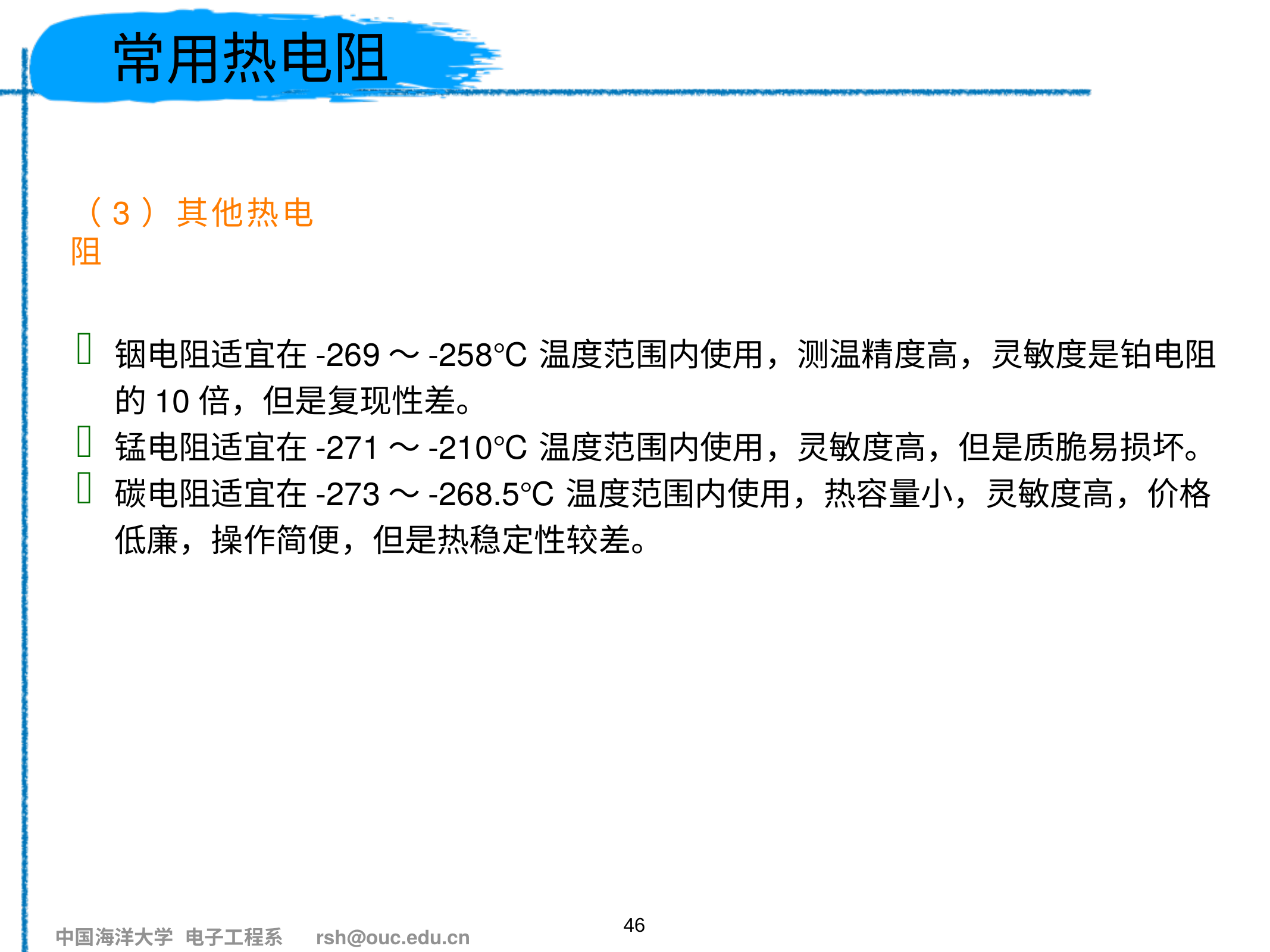

# 常用热电阻
（3）其他热电阻
铟电阻适宜在-269～-258℃温度范围内使用，测温精度高，灵敏度是铂电阻的10倍，但是复现性差。
锰电阻适宜在-271～-210℃温度范围内使用，灵敏度高，但是质脆易损坏。
碳电阻适宜在-273～-268.5℃温度范围内使用，热容量小，灵敏度高，价格低廉，操作简便，但是热稳定性较差。
46